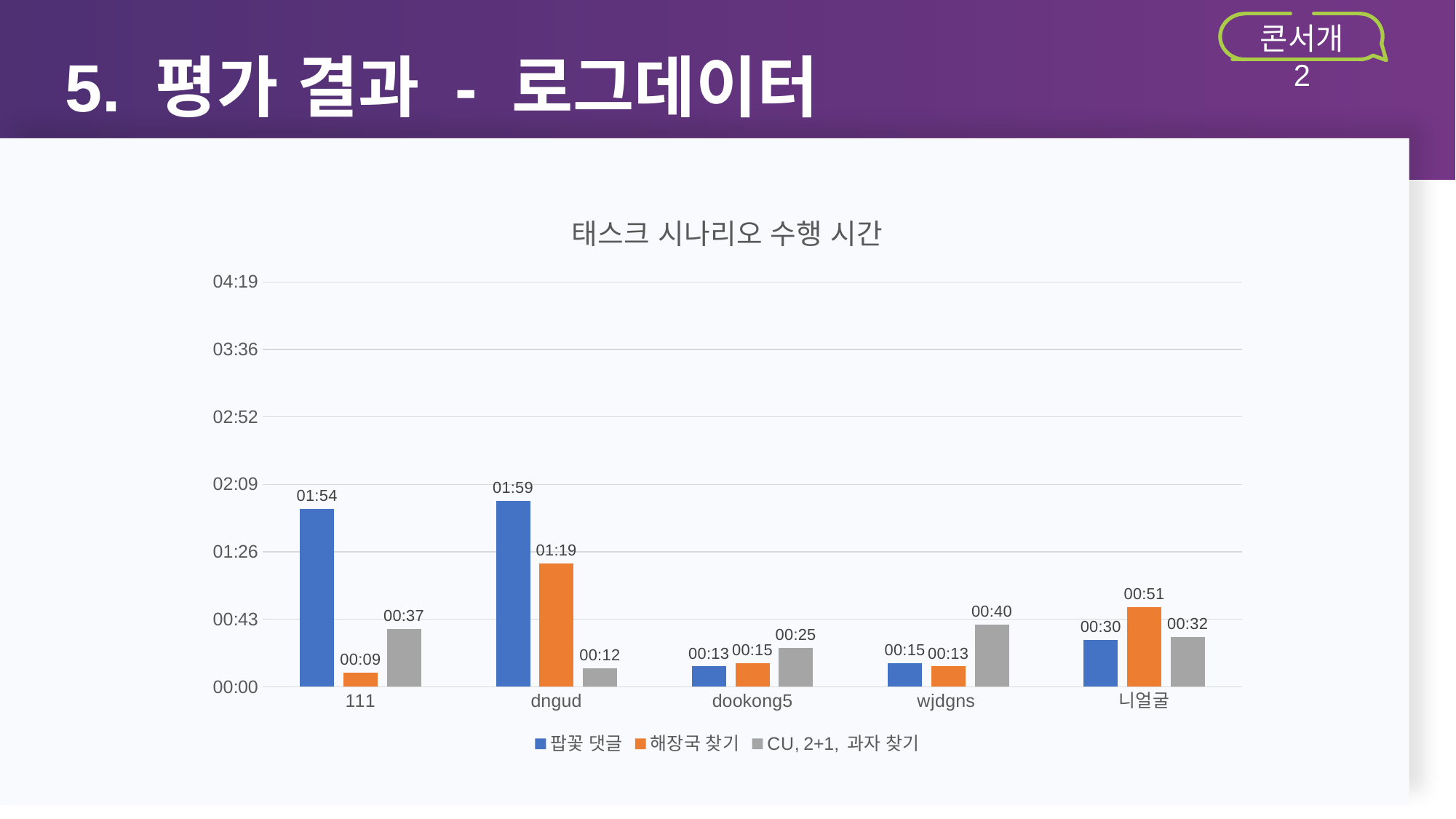

5. 평가 결과 - 로그데이터

콘서개 2

### Chart: 태스크 시나리오 수행 시간

| Category | 팝꽃 댓글 | 해장국 찾기 | CU, 2+1, 과자 찾기 |
|---|---|---|---|
| 111 | 0.0013194444444445397 | 0.00010416666666668295 | 0.0004282407407407707 |
| dngud | 0.001377314814814845 | 0.0009143518518518468 | 0.0001388888888889106 |
| dookong5 | 0.00015046296296294948 | 0.00017361111111113825 | 0.0002893518518518601 |
| wjdgns  | 0.00017361111111102723 | 0.00015046296296294948 | 0.0004629629629629983 |
| 니얼굴 | 0.0003472222222222765 | 0.000590277777777759 | 0.00037037037037035425 |